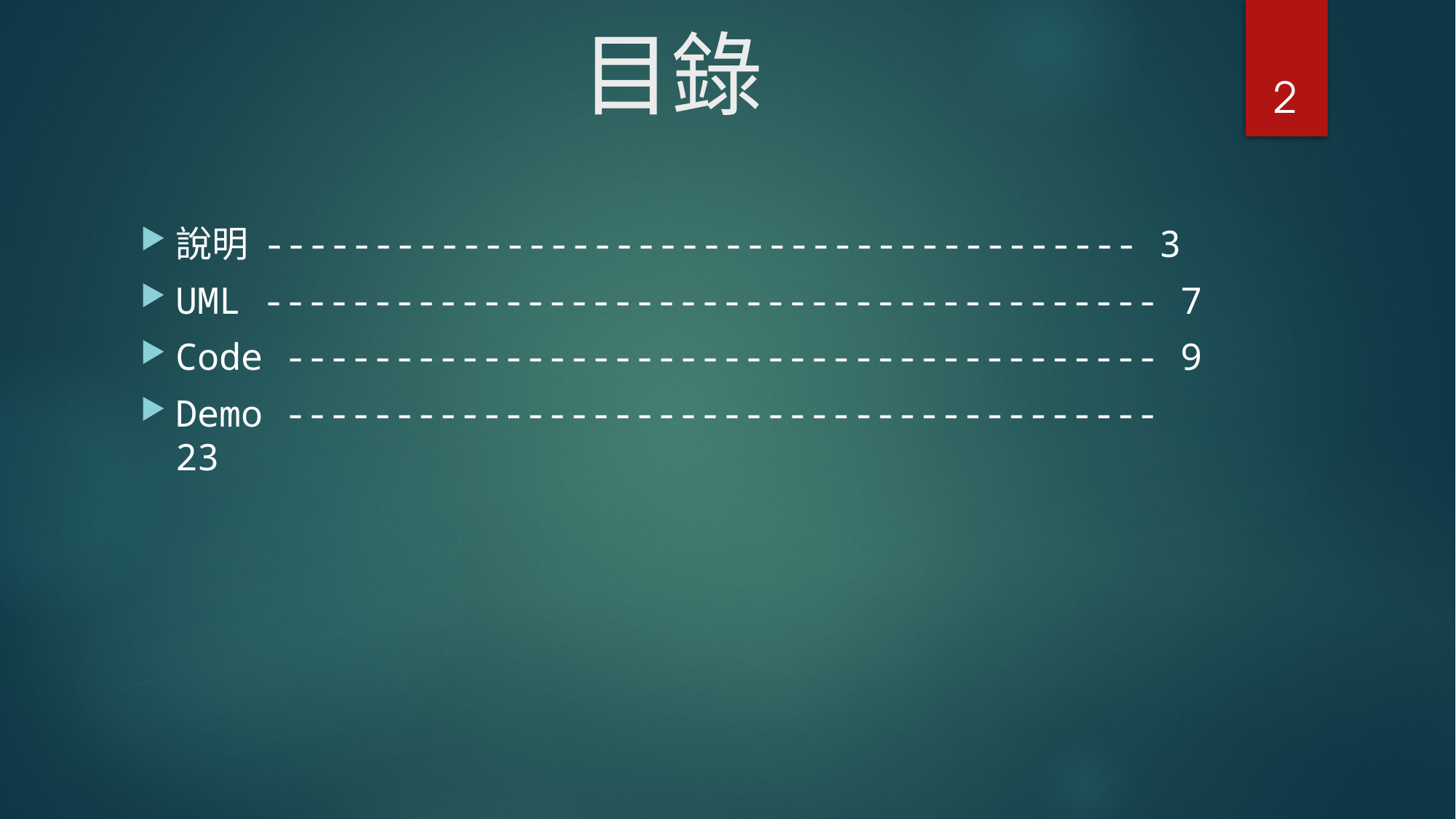

# 目錄
2
說明 ---------------------------------------- 3
UML ----------------------------------------- 7
Code ---------------------------------------- 9
Demo ---------------------------------------- 23